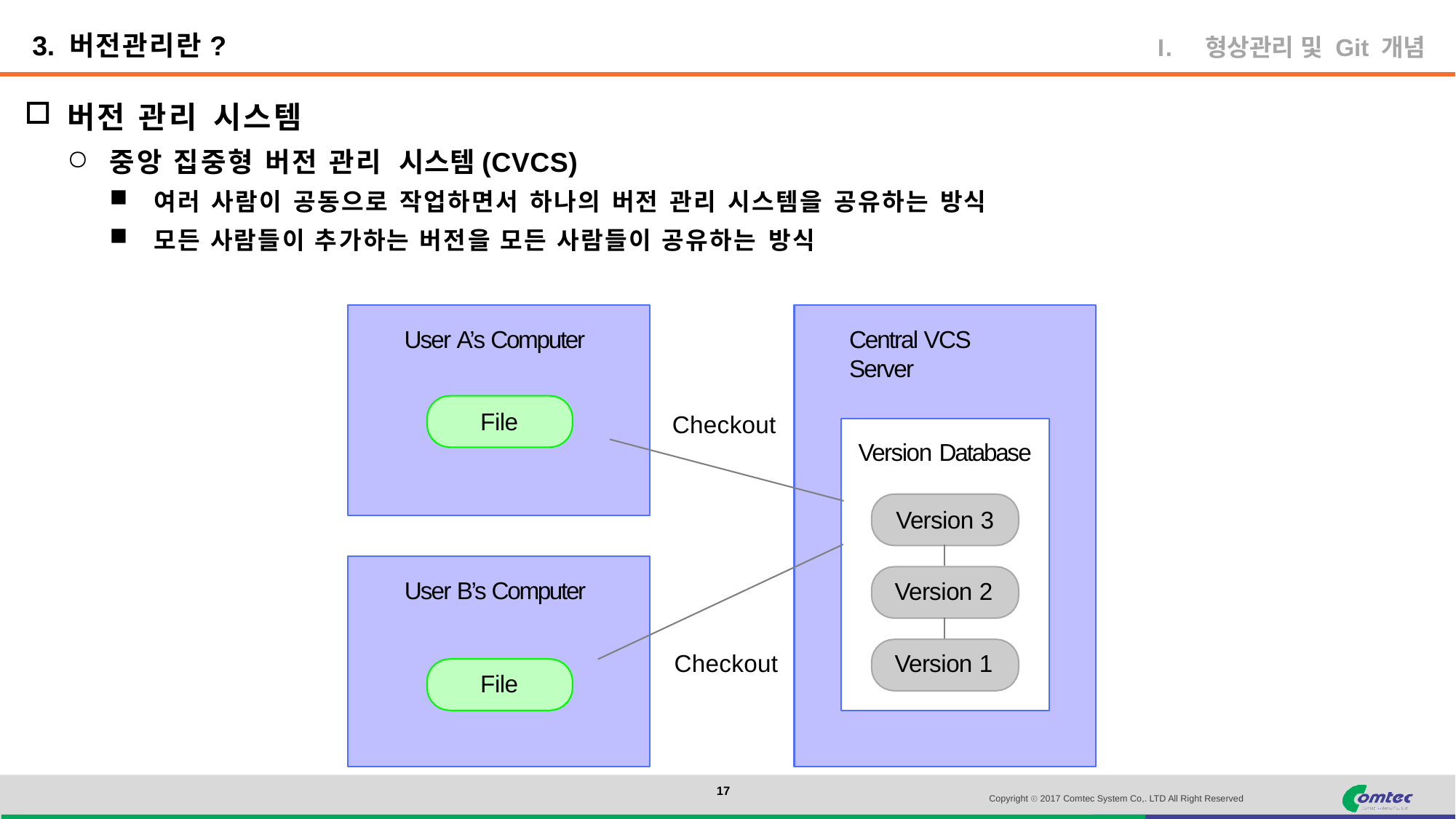

3. 버전관리란?
형상관리 및 Git 개념
버전 관리 시스템
중앙 집중형 버전 관리 시스템(CVCS)
여러 사람이 공동으로 작업하면서 하나의 버전 관리 시스템을 공유하는 방식
모든 사람들이 추가하는 버전을 모든 사람들이 공유하는 방식

Central VCS Server
User A’s Computer

File
Checkout

Version Database

Version 3

User B’s Computer
Version 2

Checkout
Version 1

File